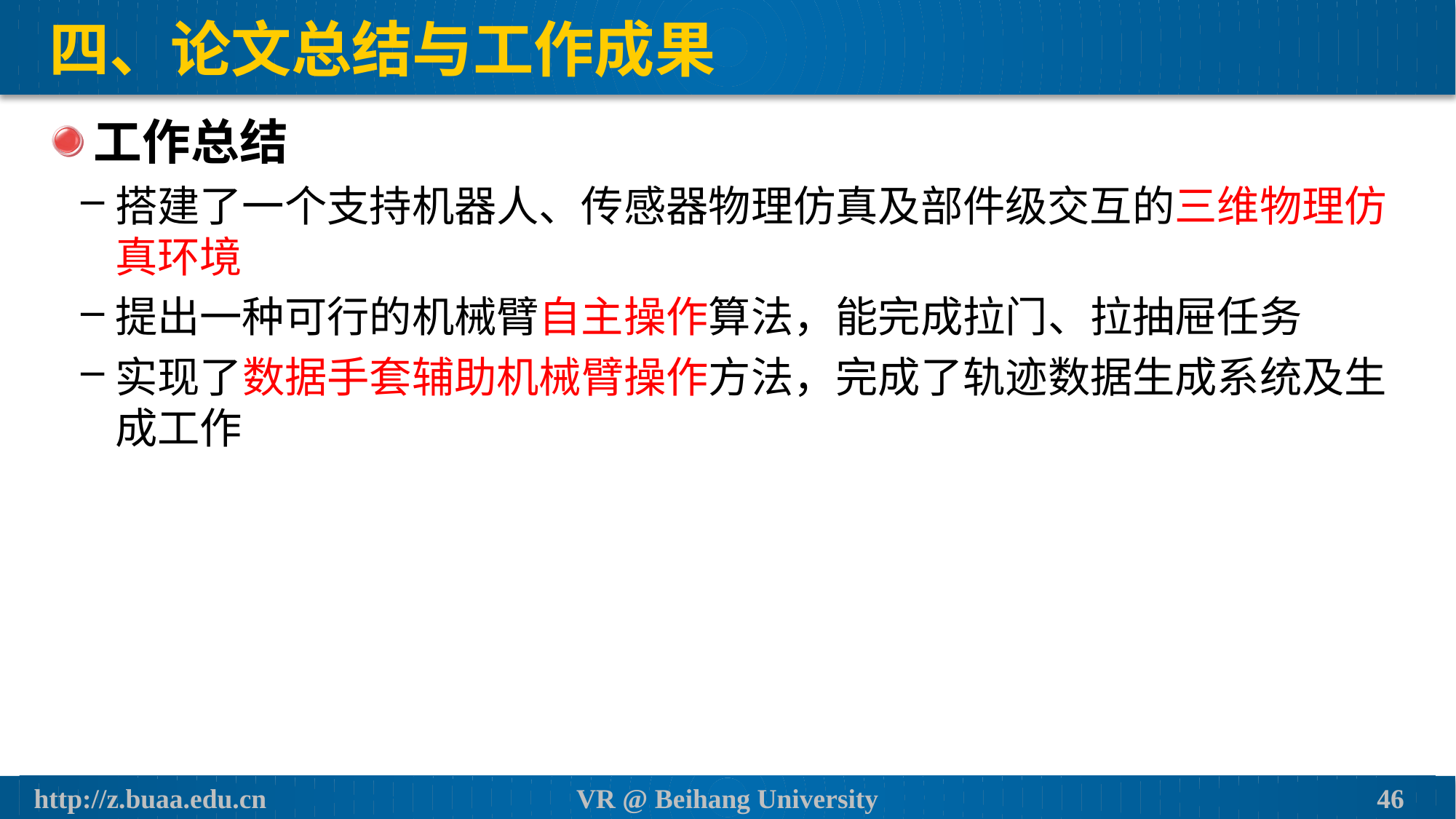

# 四、论文总结与工作成果
工作总结
搭建了一个支持机器人、传感器物理仿真及部件级交互的三维物理仿真环境
提出一种可行的机械臂自主操作算法，能完成拉门、拉抽屉任务
实现了数据手套辅助机械臂操作方法，完成了轨迹数据生成系统及生成工作